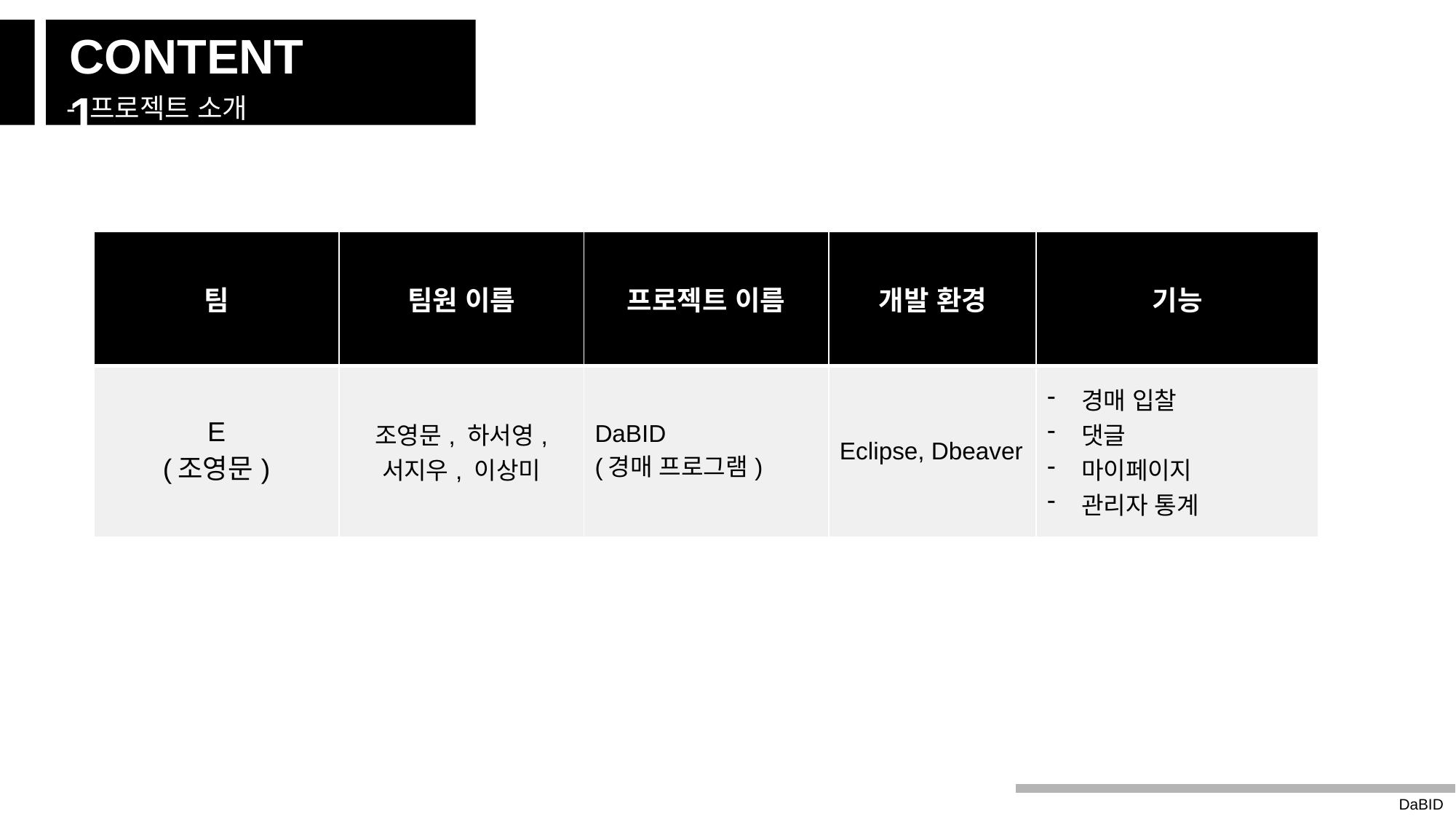

CONTENT 1
- 프로젝트 소개
| 팀 | 팀원 이름 | 프로젝트 이름 | 개발 환경 | 기능 |
| --- | --- | --- | --- | --- |
| E (조영문) | 조영문, 하서영, 서지우, 이상미 | DaBID (경매 프로그램) | Eclipse, Dbeaver | 경매 입찰 댓글 마이페이지 관리자 통계 |
DaBID